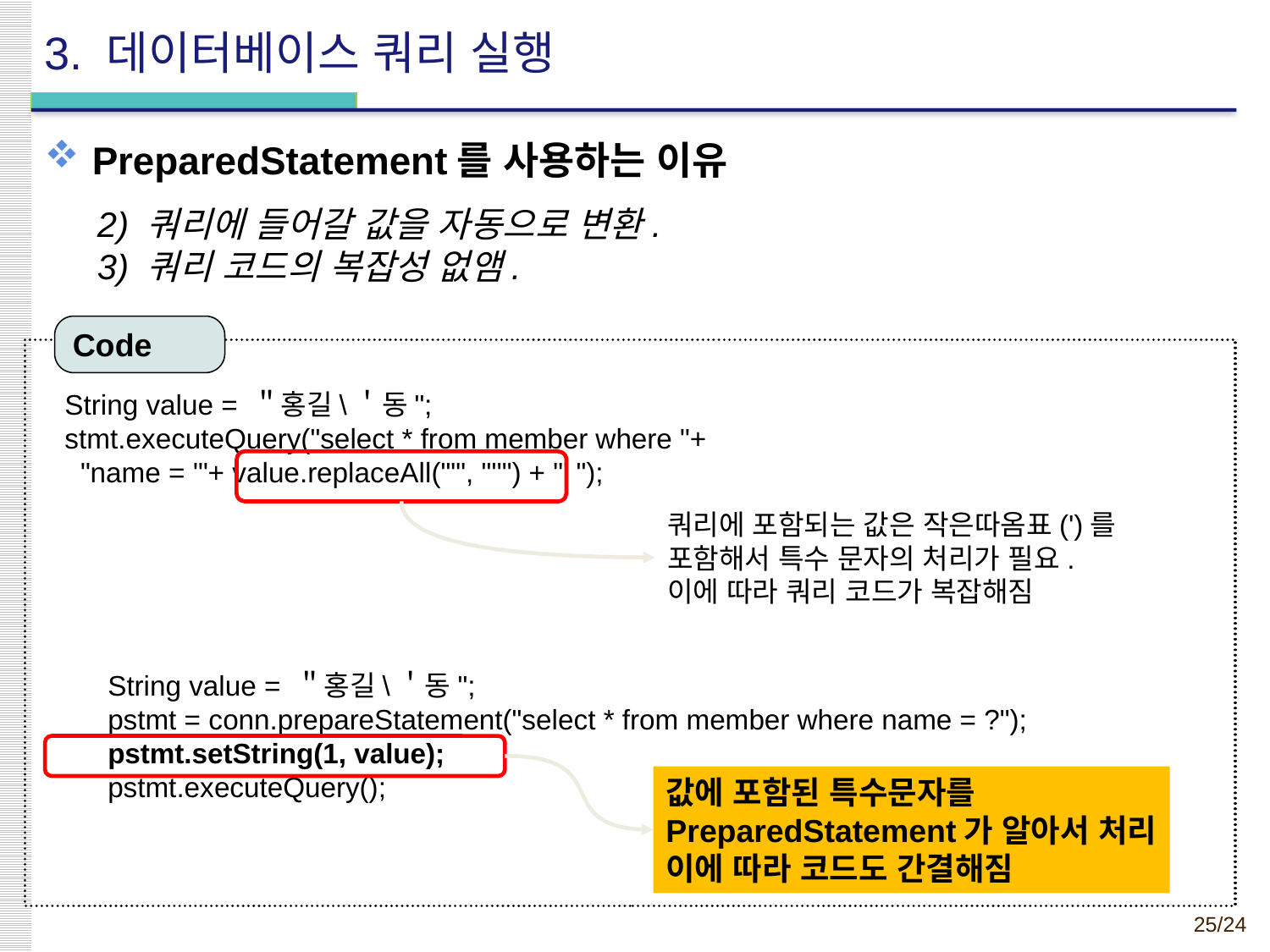

# 3. 데이터베이스 쿼리 실행
PreparedStatement를 사용하는 이유

2) 쿼리에 들어갈 값을 자동으로 변환.
3) 쿼리 코드의 복잡성 없앰.
Code

String value = ＂홍길\＇동";
stmt.executeQuery("select * from member where "+
  "name = '"+ value.replaceAll("'", "''") + "' ");

쿼리에 포함되는 값은 작은따옴표(')를
포함해서 특수 문자의 처리가 필요.
이에 따라 쿼리 코드가 복잡해짐
String value = ＂홍길\＇동";
pstmt = conn.prepareStatement("select * from member where name = ?");
pstmt.setString(1, value);
pstmt.executeQuery();

값에 포함된 특수문자를
PreparedStatement가 알아서 처리
이에 따라 코드도 간결해짐